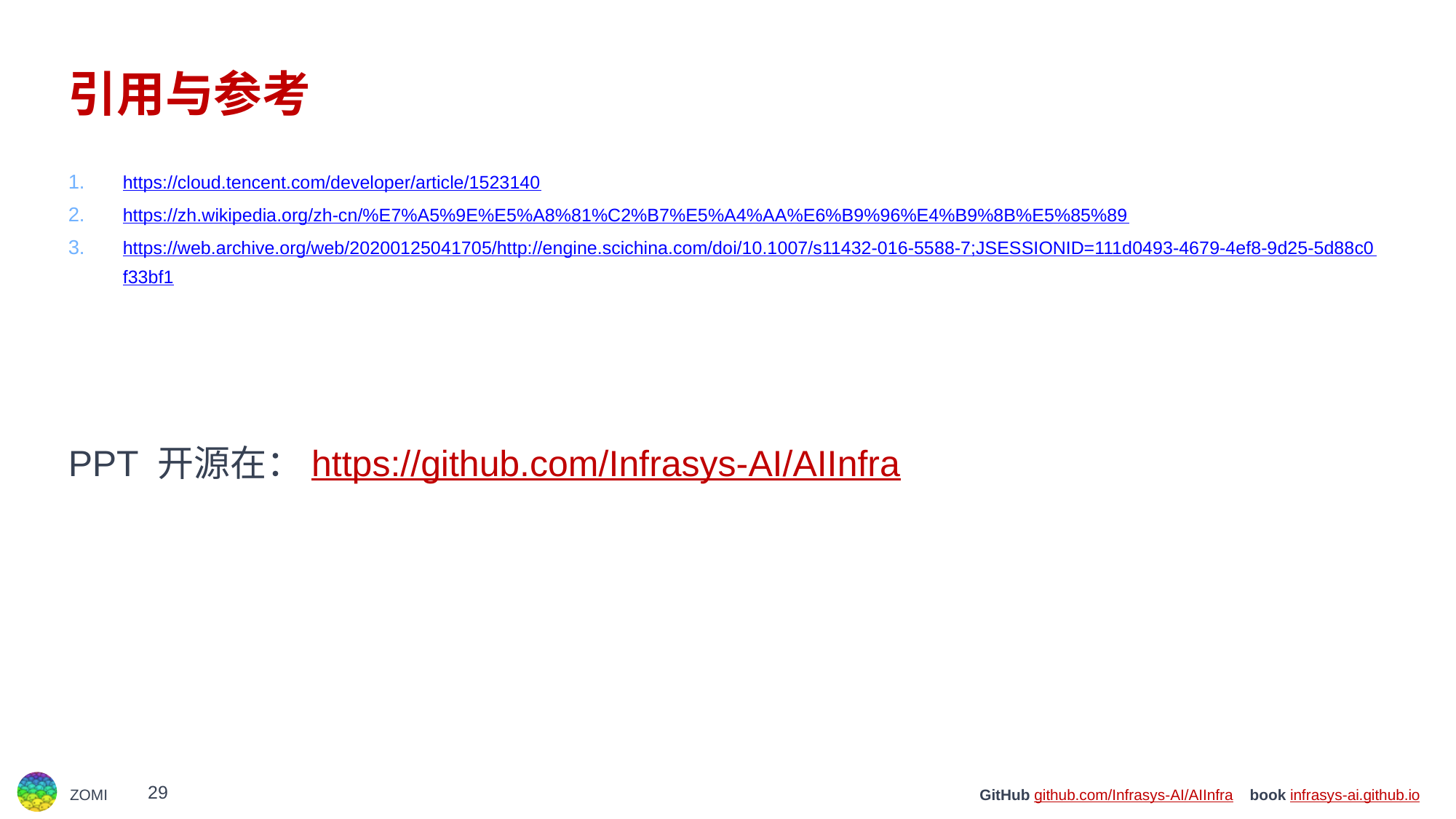

# 引用与参考
https://cloud.tencent.com/developer/article/1523140
https://zh.wikipedia.org/zh-cn/%E7%A5%9E%E5%A8%81%C2%B7%E5%A4%AA%E6%B9%96%E4%B9%8B%E5%85%89
https://web.archive.org/web/20200125041705/http://engine.scichina.com/doi/10.1007/s11432-016-5588-7;JSESSIONID=111d0493-4679-4ef8-9d25-5d88c0f33bf1

PPT 开源在：https://github.com/Infrasys-AI/AIInfra